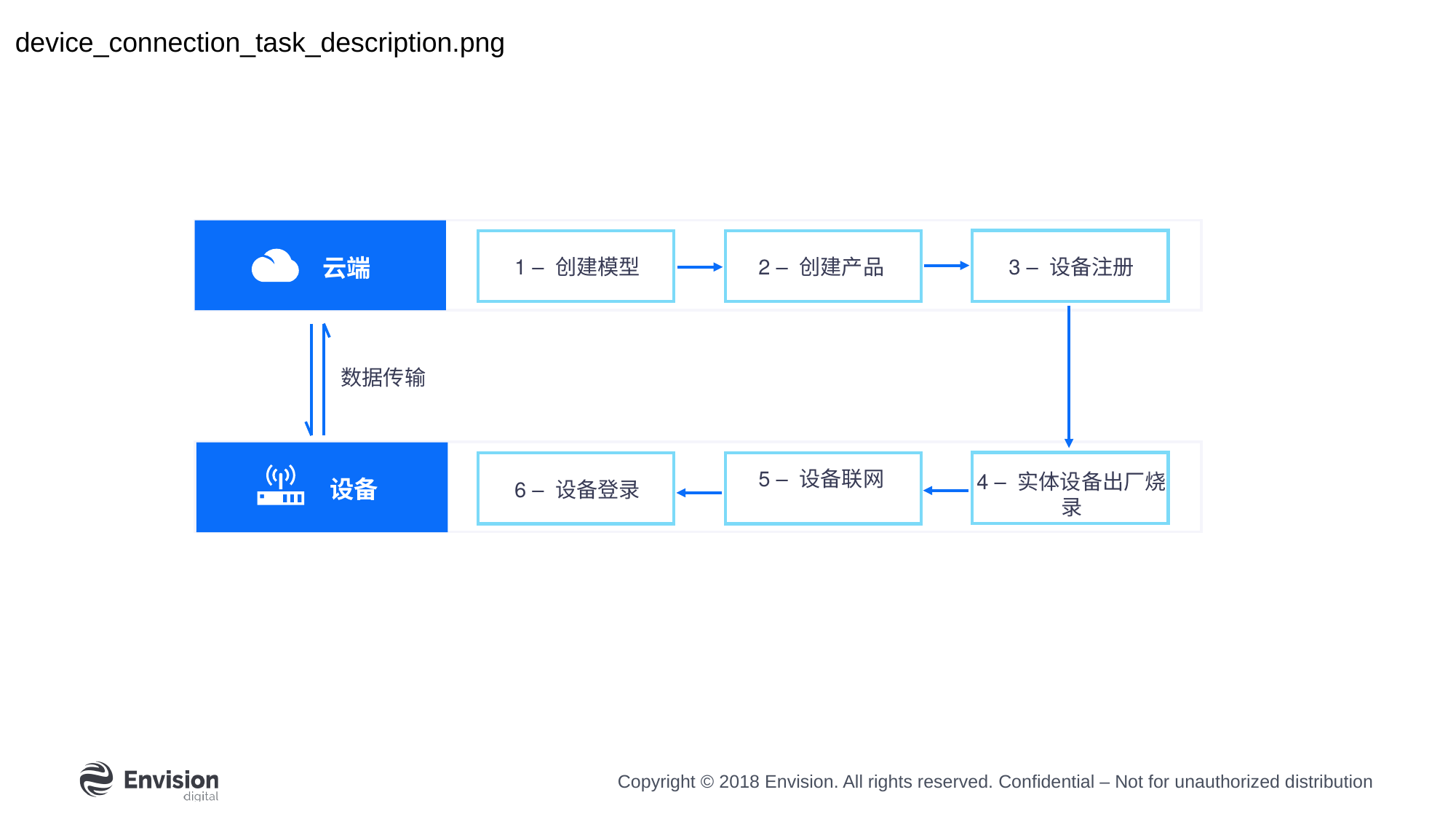

device_connection_task_description.png

云端
3 – 设备注册
1 – 创建模型
2 – 创建产品

数据传输

5 – 设备联网
4 – 实体设备出厂烧录

设备
6 – 设备登录